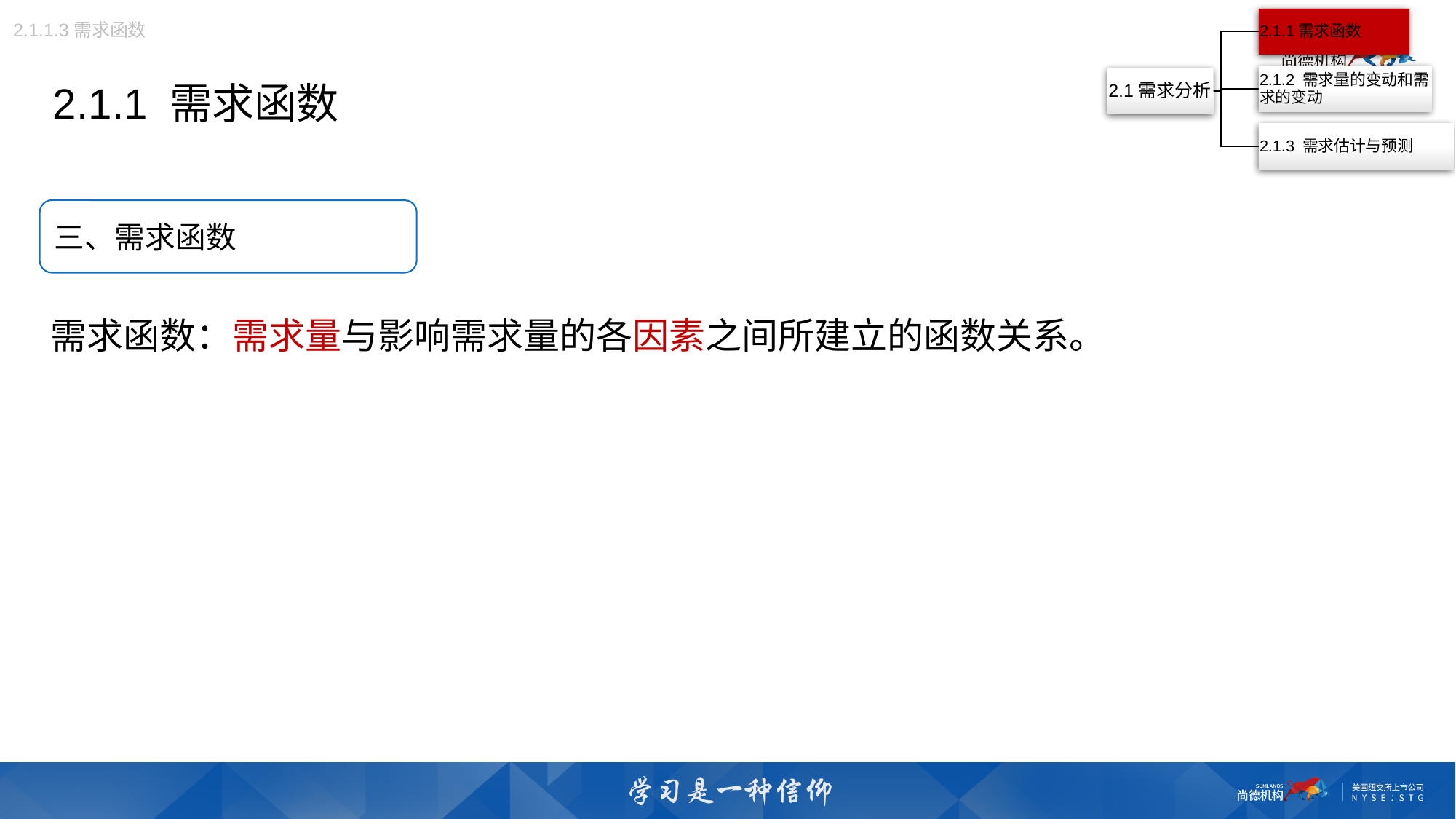

2.1需求分析
2.1.1需求函数
2.1.2 需求量的变动和需求的变动
2.1.3 需求估计与预测
2.1.1.3需求函数
2.1.1 需求函数
三、需求函数
需求函数：需求量与影响需求量的各因素之间所建立的函数关系。